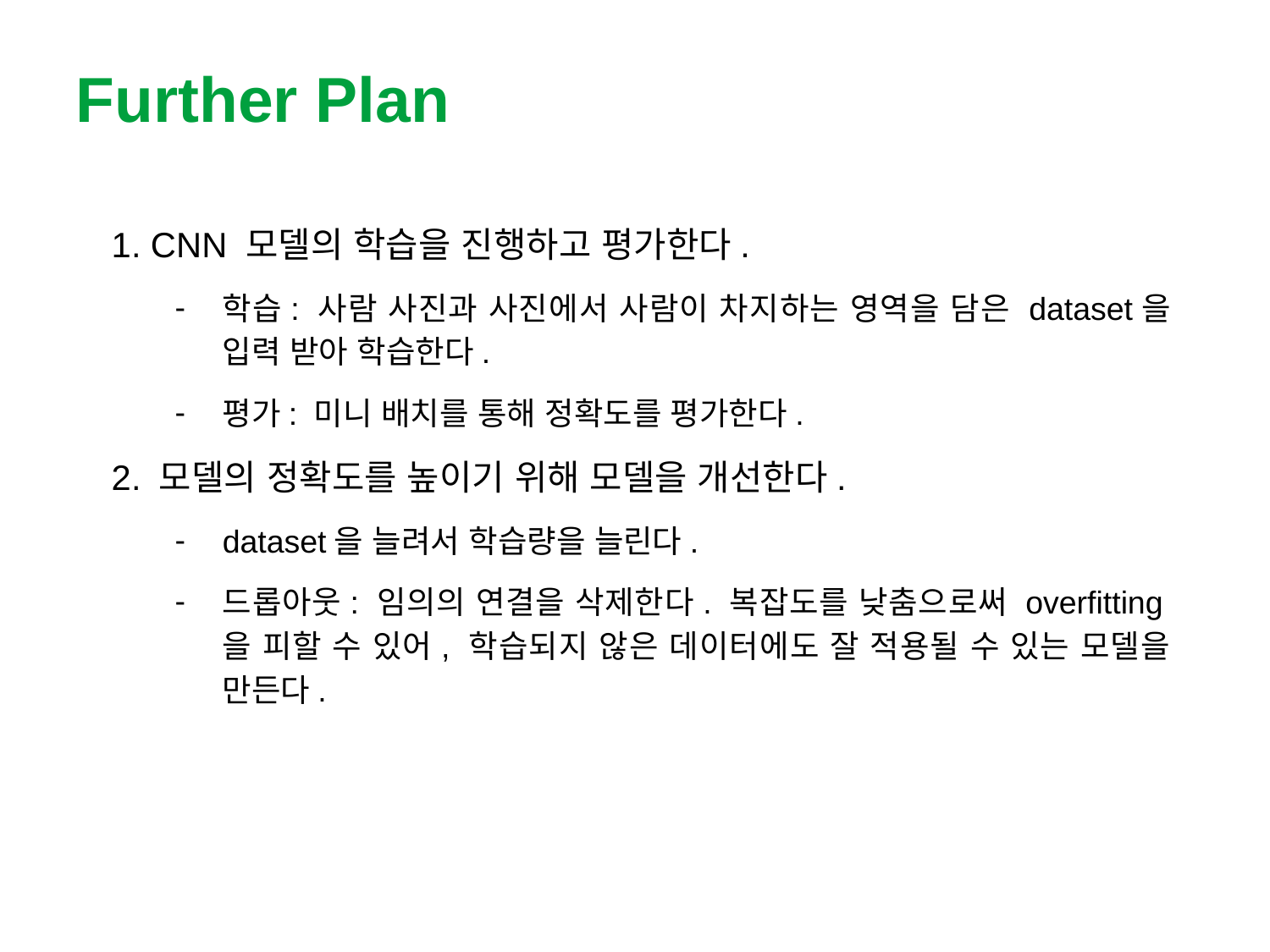

# Further Plan
1. CNN 모델의 학습을 진행하고 평가한다.
학습: 사람 사진과 사진에서 사람이 차지하는 영역을 담은 dataset을 입력 받아 학습한다.
평가: 미니 배치를 통해 정확도를 평가한다.
2. 모델의 정확도를 높이기 위해 모델을 개선한다.
dataset을 늘려서 학습량을 늘린다.
드롭아웃: 임의의 연결을 삭제한다. 복잡도를 낮춤으로써 overfitting을 피할 수 있어, 학습되지 않은 데이터에도 잘 적용될 수 있는 모델을 만든다.